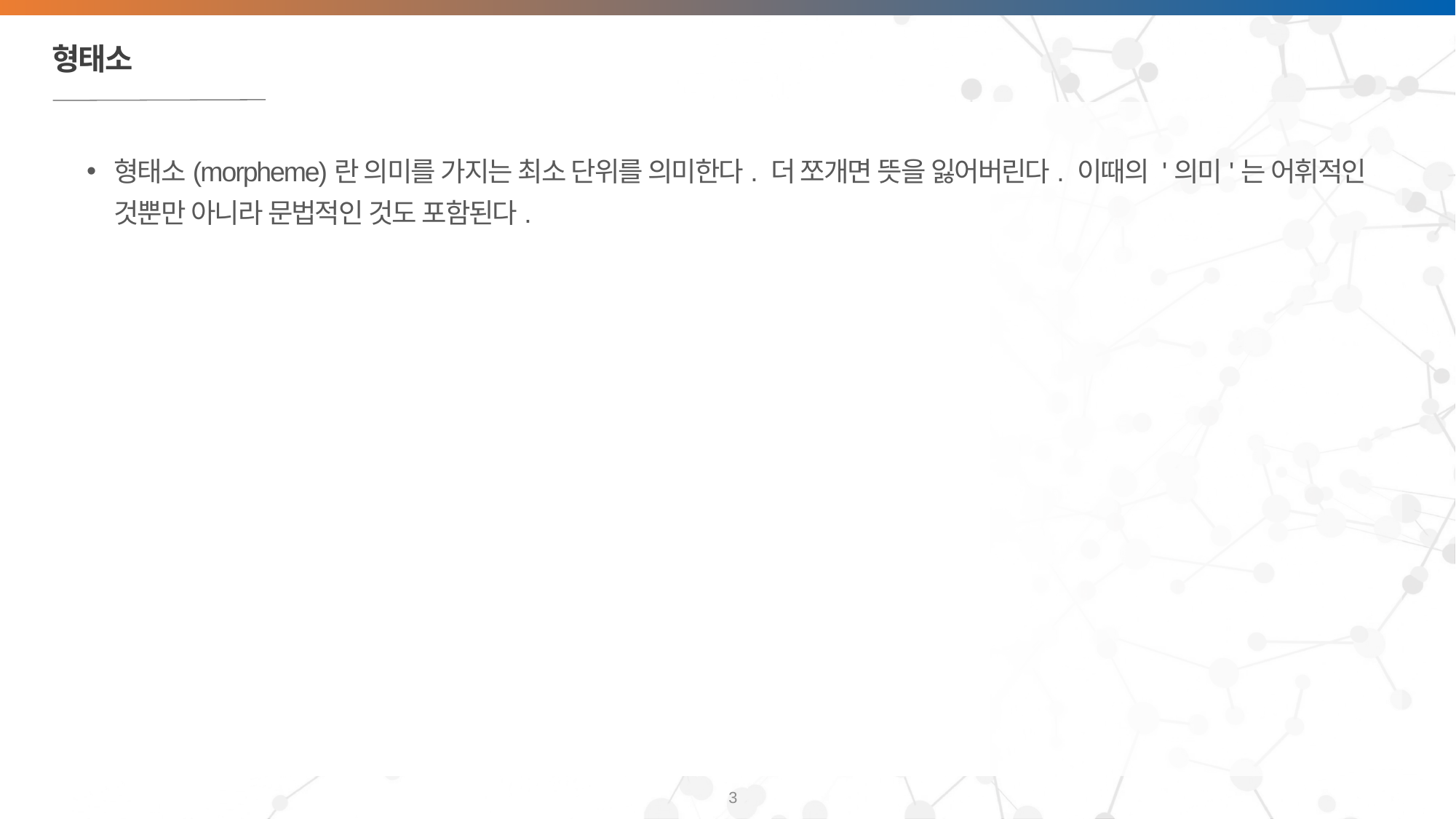

# 형태소

형태소(morpheme)란 의미를 가지는 최소 단위를 의미한다. 더 쪼개면 뜻을 잃어버린다. 이때의 '의미'는 어휘적인 것뿐만 아니라 문법적인 것도 포함된다.
3